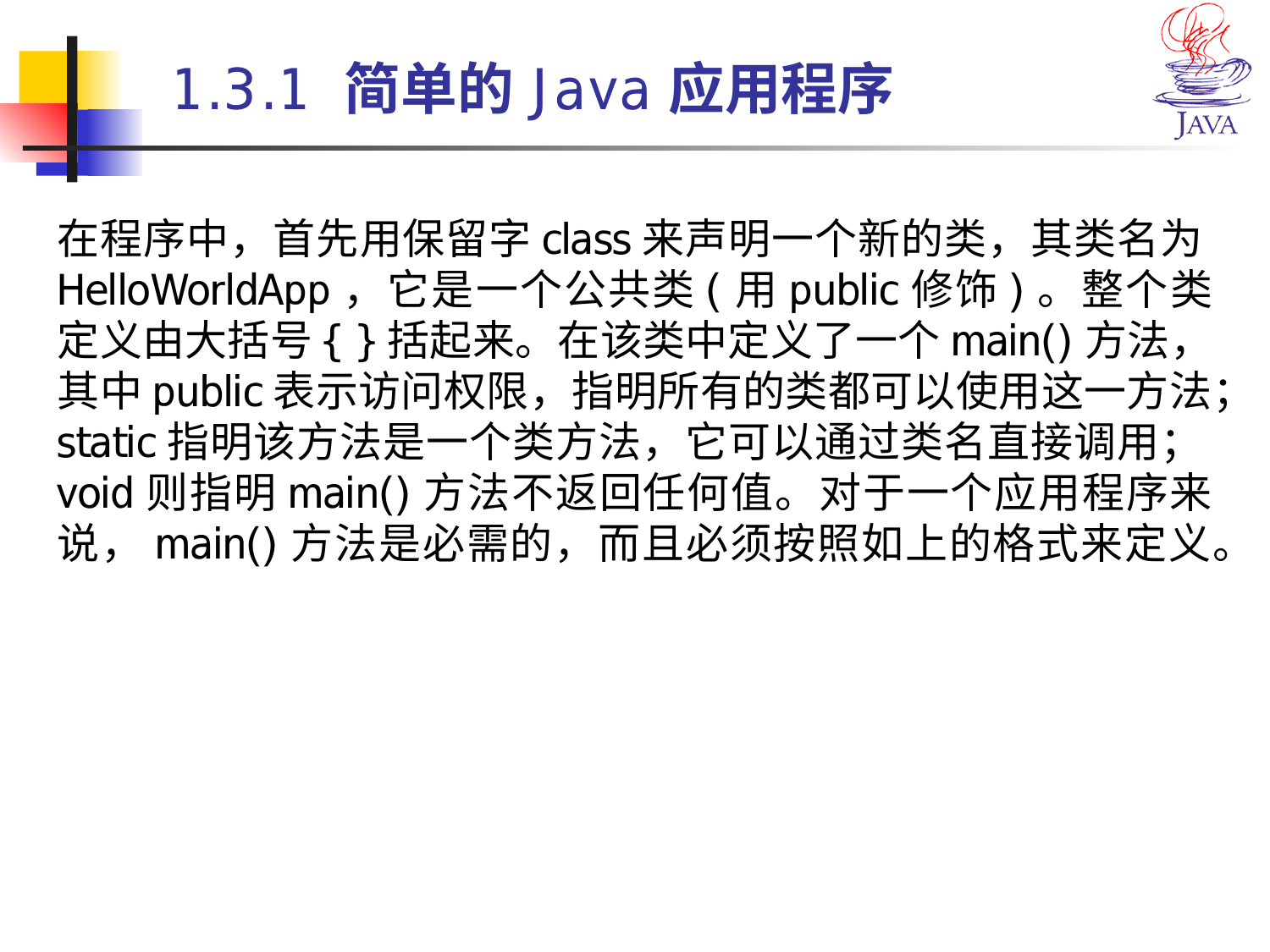

# 1.3.1 简单的Java应用程序
在程序中，首先用保留字class来声明一个新的类，其类名为HelloWorldApp，它是一个公共类(用public修饰)。整个类定义由大括号{ }括起来。在该类中定义了一个main()方法，其中public表示访问权限，指明所有的类都可以使用这一方法；static指明该方法是一个类方法，它可以通过类名直接调用；void则指明main()方法不返回任何值。对于一个应用程序来说，main()方法是必需的，而且必须按照如上的格式来定义。